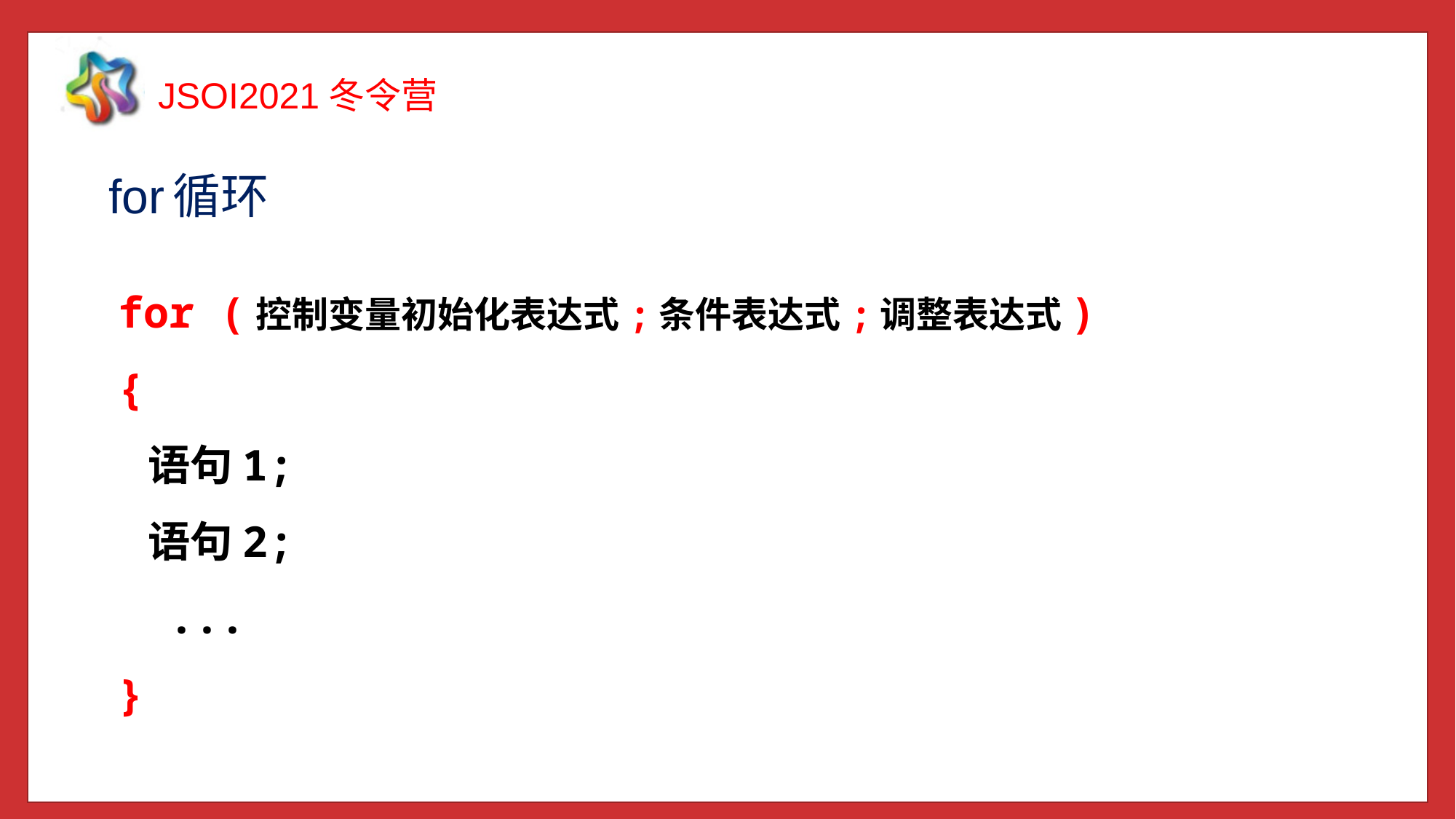

for循环
for (控制变量初始化表达式;条件表达式;调整表达式)
{
  语句1;
  语句2;
  ...
}